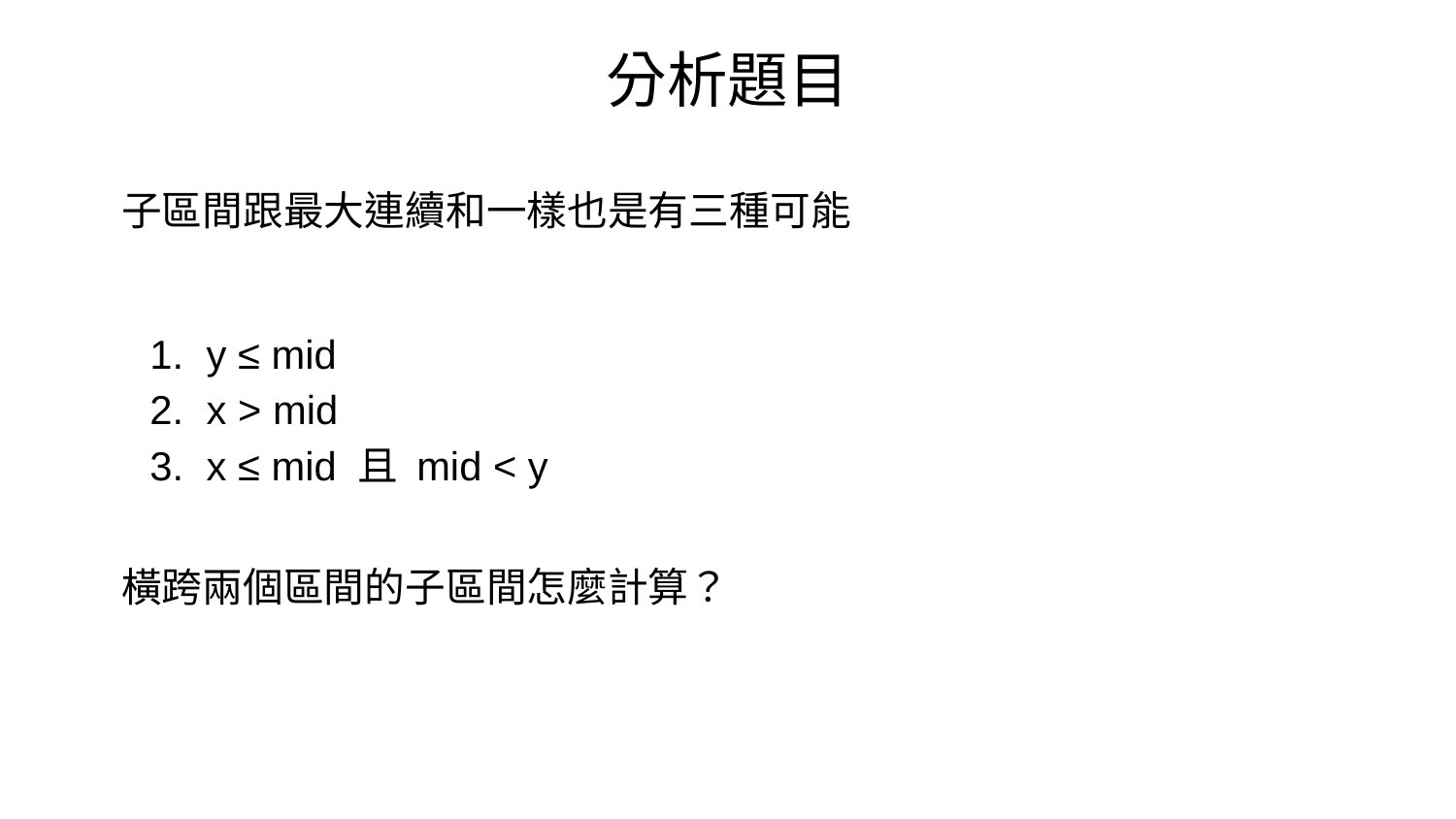

分析題目
子區間跟最大連續和一樣也是有三種可能

y ≤ mid
x > mid
x ≤ mid 且 mid < y
橫跨兩個區間的子區間怎麼計算？